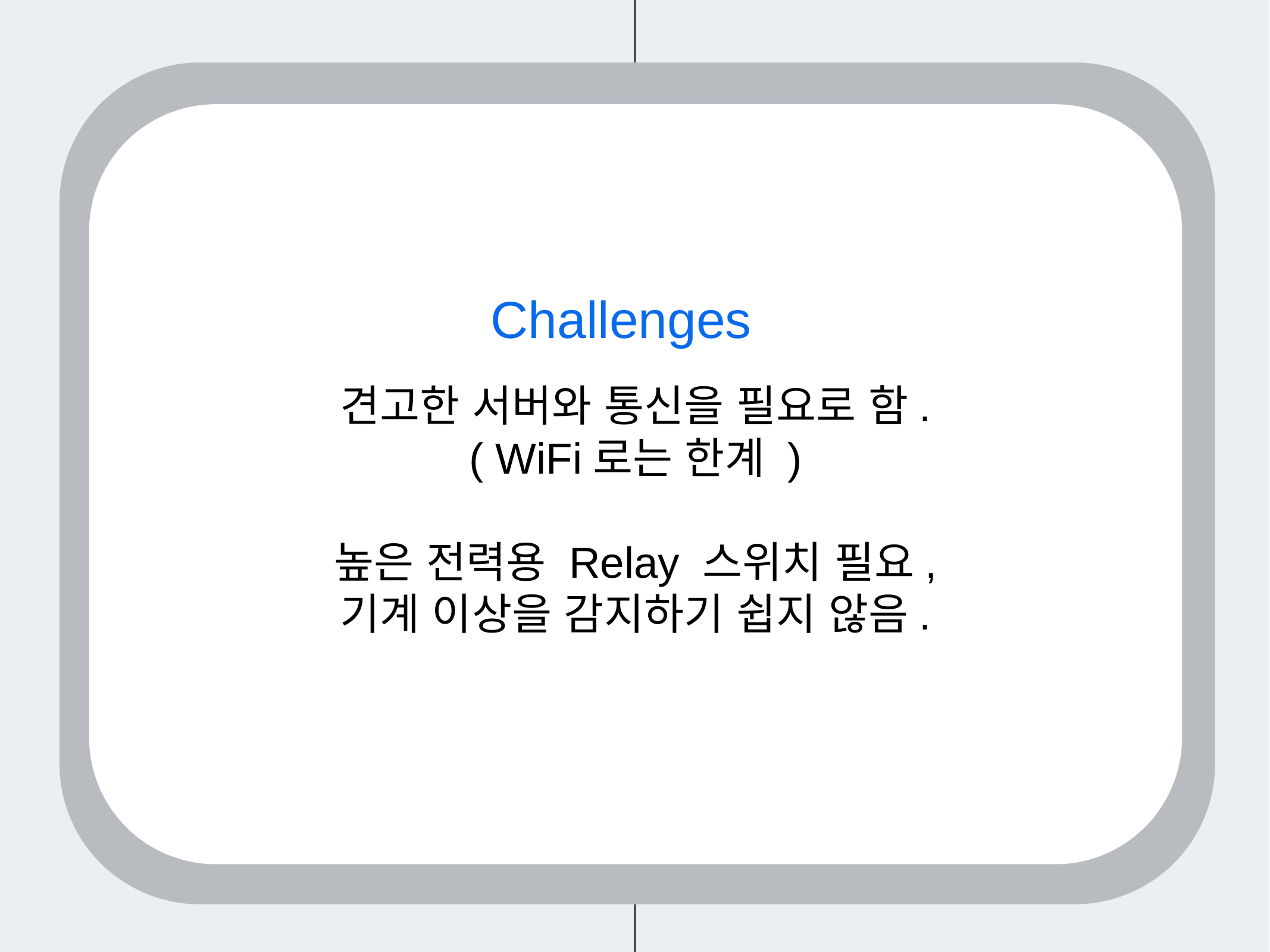

Challenges

견고한 서버와 통신을 필요로 함.
( WiFi로는 한계 )

높은 전력용 Relay 스위치 필요,
기계 이상을 감지하기 쉽지 않음.